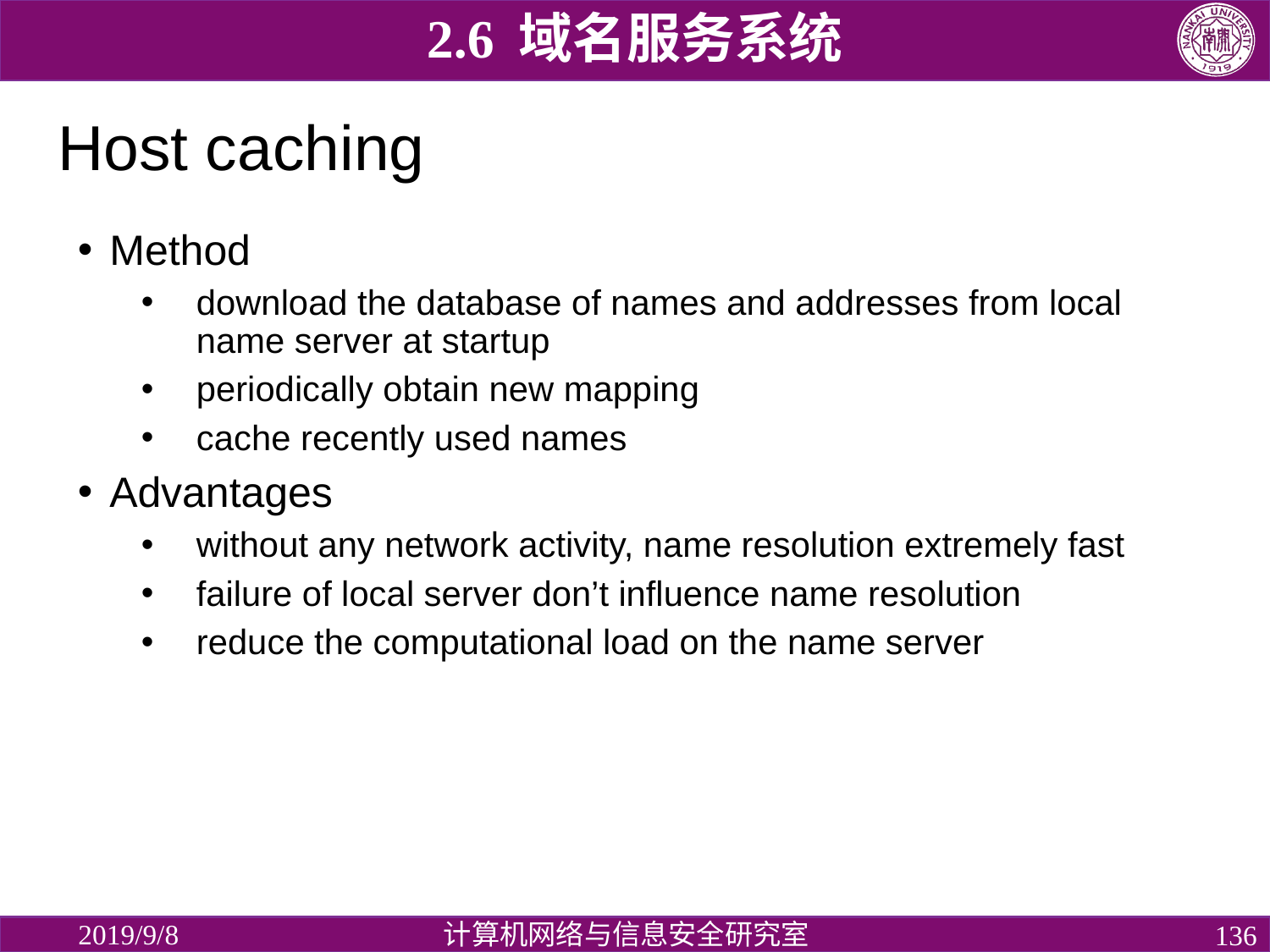

2.6 域名服务系统
# Host caching
Method
download the database of names and addresses from local name server at startup
periodically obtain new mapping
cache recently used names
Advantages
without any network activity, name resolution extremely fast
failure of local server don’t influence name resolution
reduce the computational load on the name server